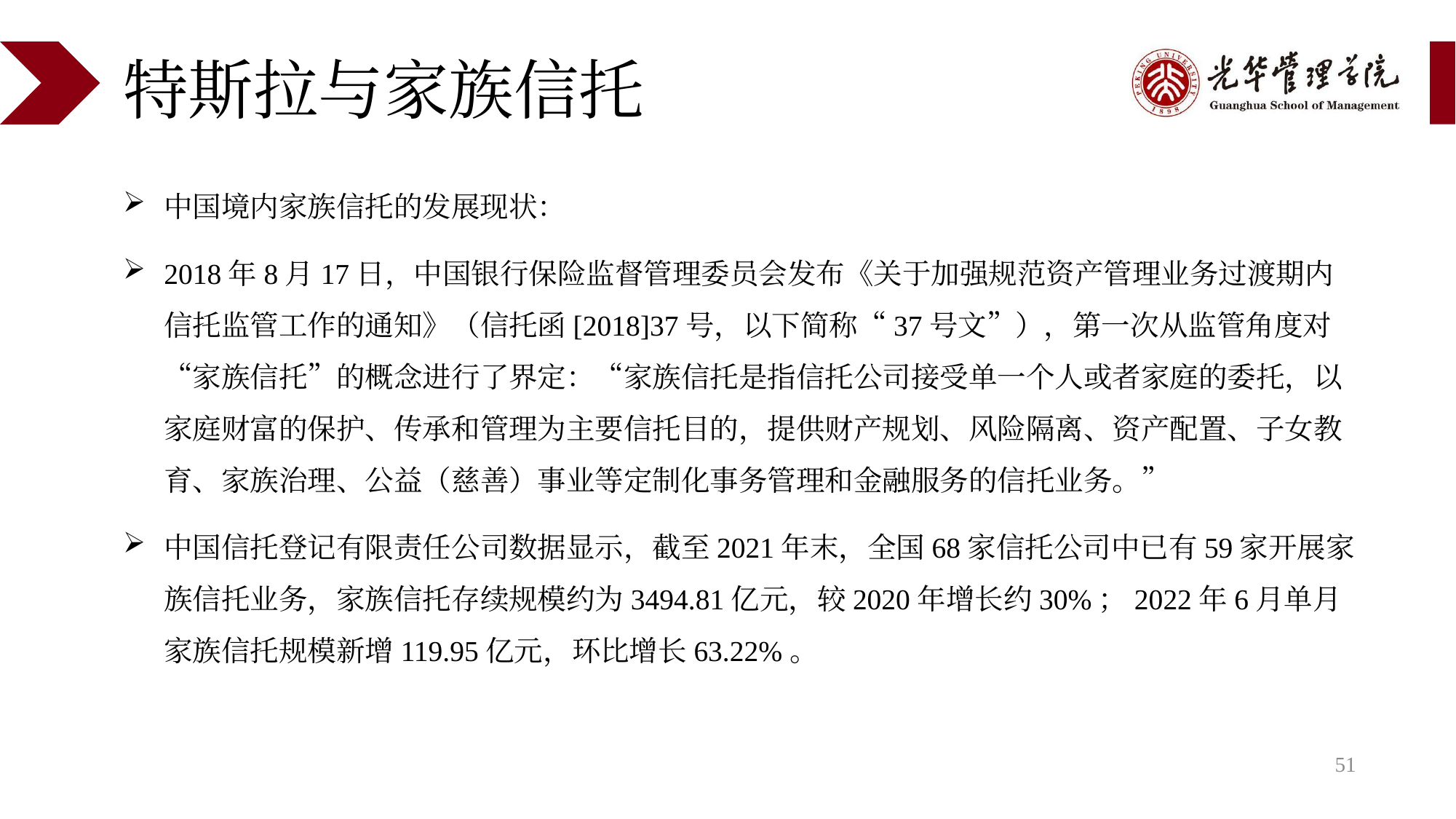

# 特斯拉与家族信托
中国境内家族信托的发展现状：
2018年8月17日，中国银行保险监督管理委员会发布《关于加强规范资产管理业务过渡期内信托监管工作的通知》（信托函[2018]37号，以下简称“37号文”），第一次从监管角度对“家族信托”的概念进行了界定：“家族信托是指信托公司接受单一个人或者家庭的委托，以家庭财富的保护、传承和管理为主要信托目的，提供财产规划、风险隔离、资产配置、子女教育、家族治理、公益（慈善）事业等定制化事务管理和金融服务的信托业务。”
中国信托登记有限责任公司数据显示，截至2021年末，全国68家信托公司中已有59家开展家族信托业务，家族信托存续规模约为3494.81亿元，较2020年增长约30%；2022年6月单月家族信托规模新增119.95亿元，环比增长63.22%。
51